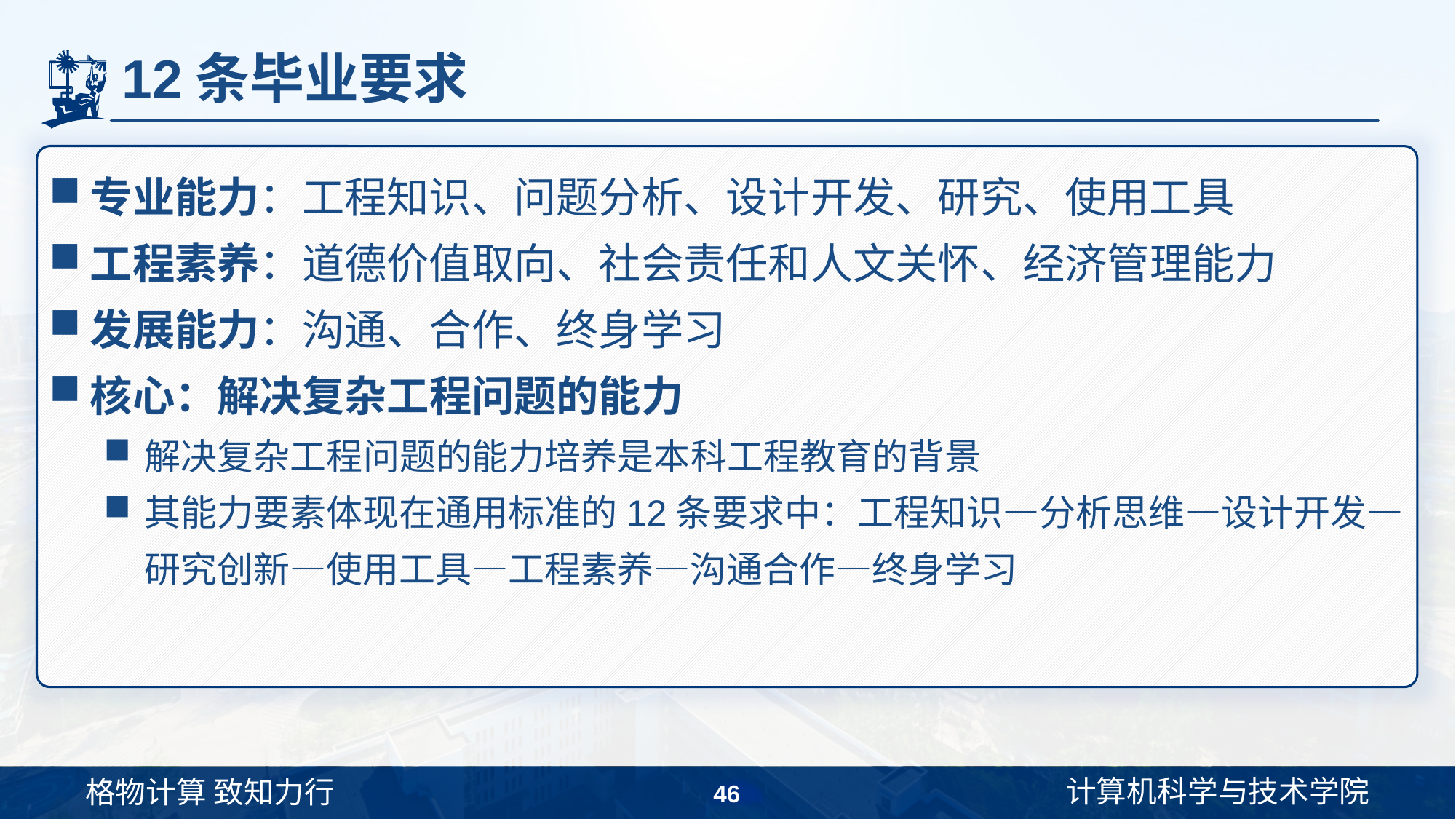

# 12条毕业要求
专业能力：工程知识、问题分析、设计开发、研究、使用工具
工程素养：道德价值取向、社会责任和人文关怀、经济管理能力
发展能力：沟通、合作、终身学习
核心：解决复杂工程问题的能力
解决复杂工程问题的能力培养是本科工程教育的背景
其能力要素体现在通用标准的12条要求中：工程知识—分析思维—设计开发—研究创新—使用工具—工程素养—沟通合作—终身学习
46